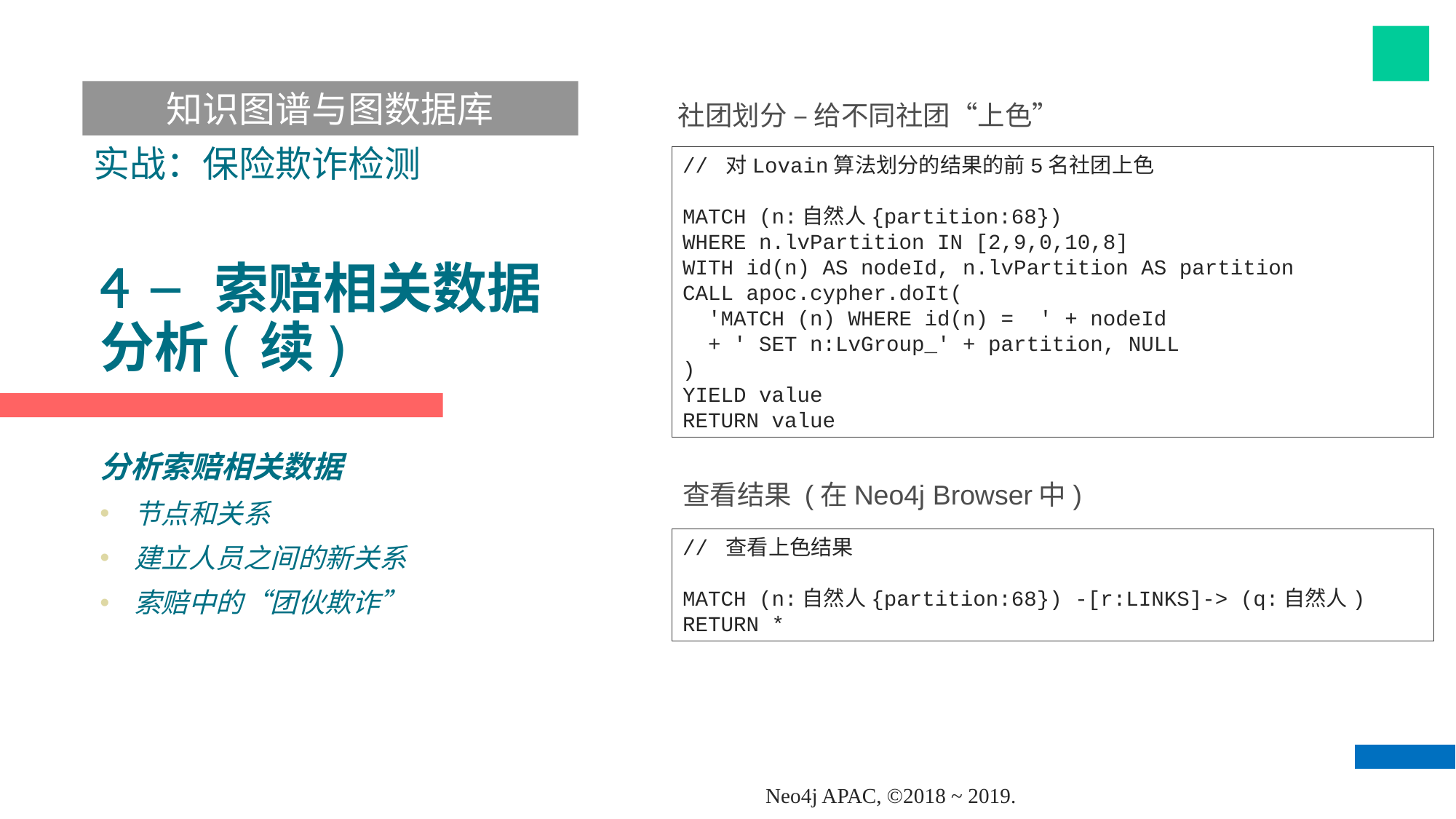

知识图谱与图数据库
社团划分 – 给不同社团“上色”

实战：保险欺诈检测
// 对Lovain算法划分的结果的前5名社团上色

MATCH (n:自然人{partition:68})
WHERE n.lvPartition IN [2,9,0,10,8]
WITH id(n) AS nodeId, n.lvPartition AS partition
CALL apoc.cypher.doIt(
  'MATCH (n) WHERE id(n) =  ' + nodeId
  + ' SET n:LvGroup_' + partition, NULL
)
YIELD value
RETURN value
# 4 – 索赔相关数据分析(续)
分析索赔相关数据
节点和关系
建立人员之间的新关系
索赔中的“团伙欺诈”

查看结果 (在Neo4j Browser中)
// 查看上色结果

MATCH (n:自然人{partition:68}) -[r:LINKS]-> (q:自然人)
RETURN *